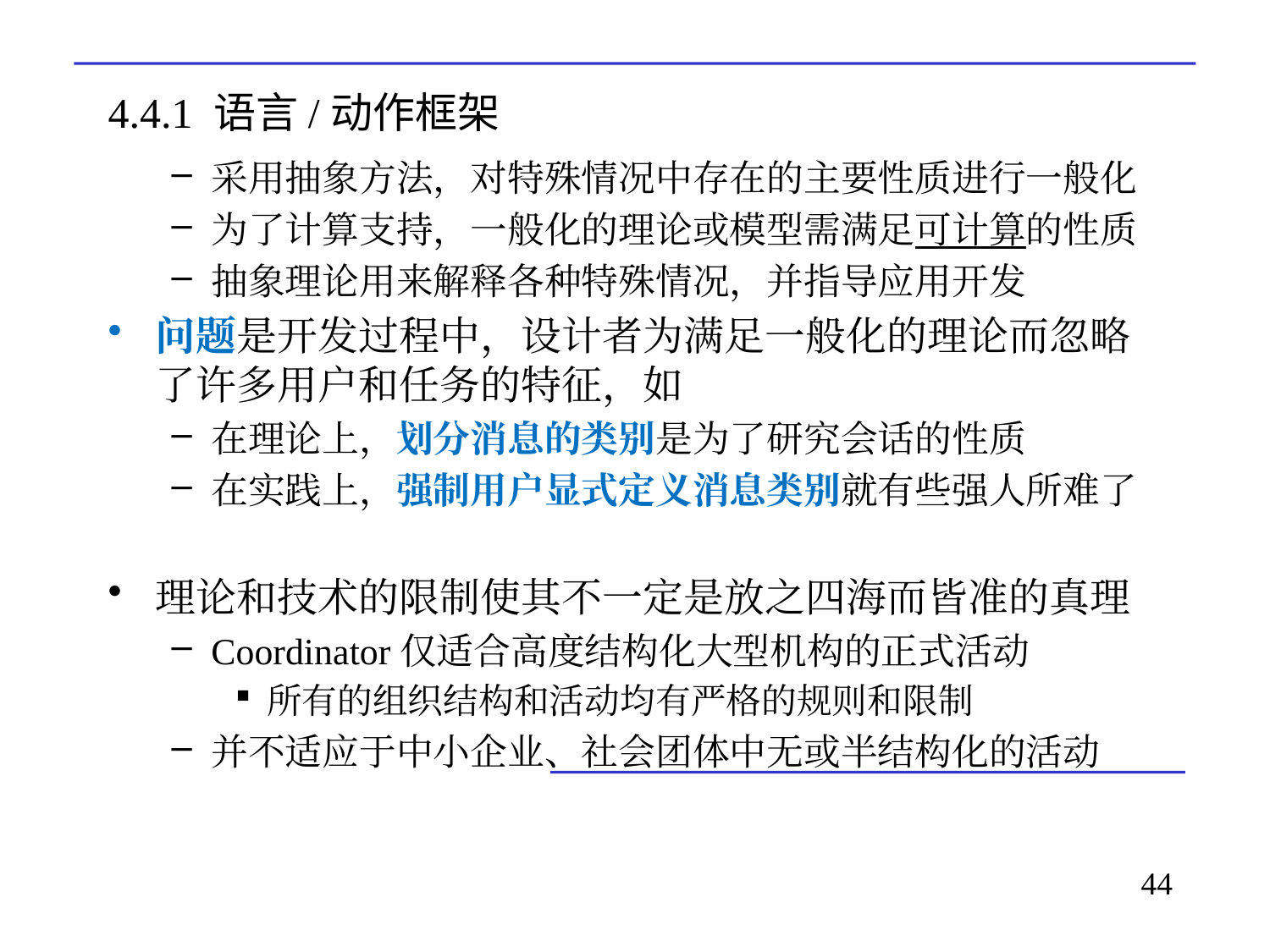

# 4.4.1 语言/动作框架
采用抽象方法，对特殊情况中存在的主要性质进行一般化
为了计算支持，一般化的理论或模型需满足可计算的性质
抽象理论用来解释各种特殊情况，并指导应用开发
问题是开发过程中，设计者为满足一般化的理论而忽略了许多用户和任务的特征，如
在理论上，划分消息的类别是为了研究会话的性质
在实践上，强制用户显式定义消息类别就有些强人所难了

理论和技术的限制使其不一定是放之四海而皆准的真理
Coordinator仅适合高度结构化大型机构的正式活动
所有的组织结构和活动均有严格的规则和限制
并不适应于中小企业、社会团体中无或半结构化的活动
44